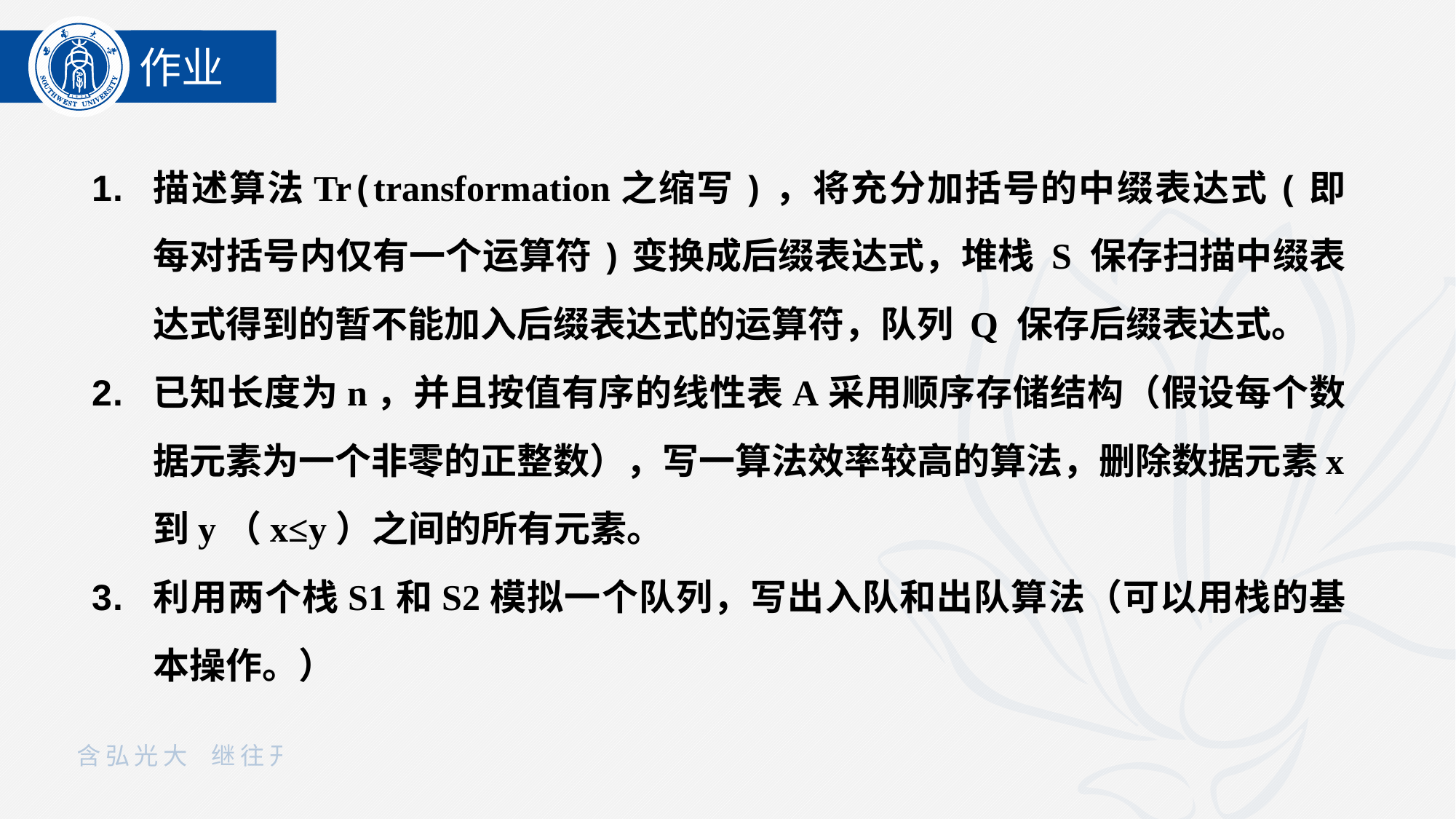

作业
描述算法Tr(transformation之缩写)，将充分加括号的中缀表达式(即每对括号内仅有一个运算符)变换成后缀表达式，堆栈 S 保存扫描中缀表达式得到的暂不能加入后缀表达式的运算符，队列 Q 保存后缀表达式。
已知长度为n，并且按值有序的线性表A采用顺序存储结构（假设每个数据元素为一个非零的正整数），写一算法效率较高的算法，删除数据元素x到y（x≤y）之间的所有元素。
利用两个栈S1和S2模拟一个队列，写出入队和出队算法（可以用栈的基本操作。）